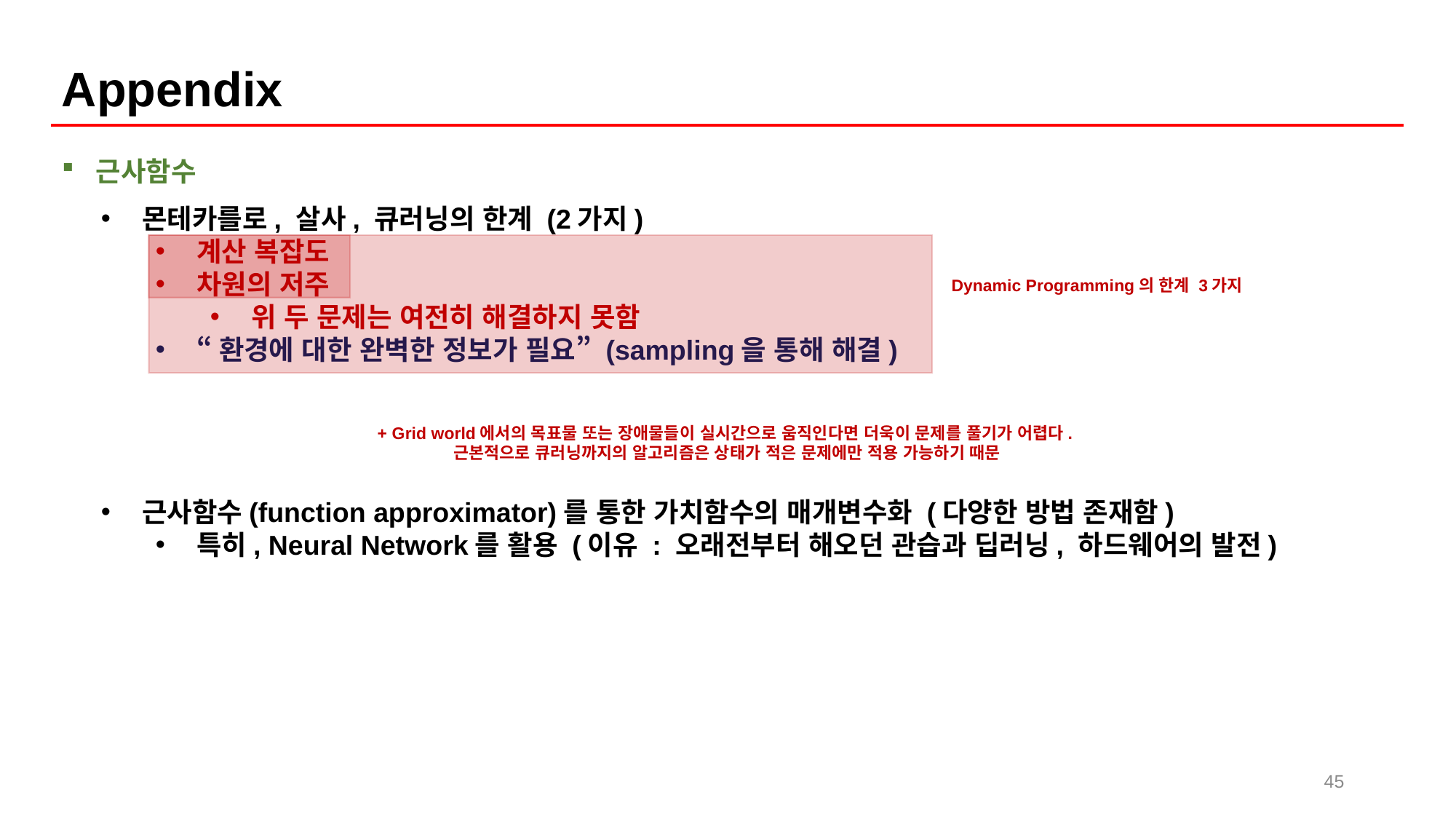

Appendix
근사함수
몬테카를로, 살사, 큐러닝의 한계 (2가지)
계산 복잡도
차원의 저주
위 두 문제는 여전히 해결하지 못함
“환경에 대한 완벽한 정보가 필요” (sampling을 통해 해결)

Dynamic Programming의 한계 3가지
+ Grid world에서의 목표물 또는 장애물들이 실시간으로 움직인다면 더욱이 문제를 풀기가 어렵다.
근본적으로 큐러닝까지의 알고리즘은 상태가 적은 문제에만 적용 가능하기 때문
근사함수(function approximator)를 통한 가치함수의 매개변수화 (다양한 방법 존재함)
특히, Neural Network를 활용 (이유 : 오래전부터 해오던 관습과 딥러닝, 하드웨어의 발전)
45